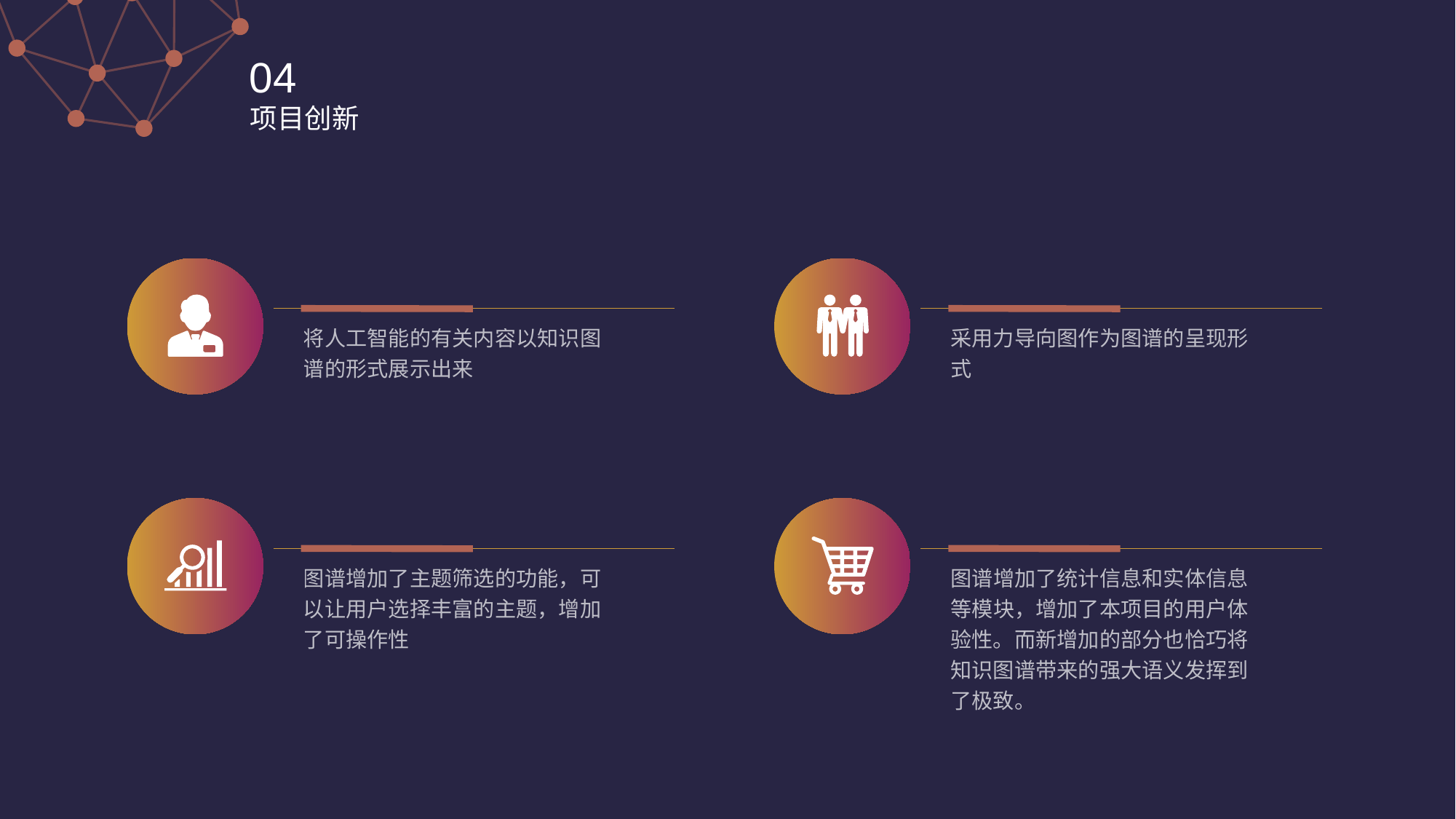

04
项目创新

将人工智能的有关内容以知识图谱的形式展示出来

采用力导向图作为图谱的呈现形式

图谱增加了统计信息和实体信息等模块，增加了本项目的用户体验性。而新增加的部分也恰巧将知识图谱带来的强大语义发挥到了极致。

图谱增加了主题筛选的功能，可以让用户选择丰富的主题，增加了可操作性